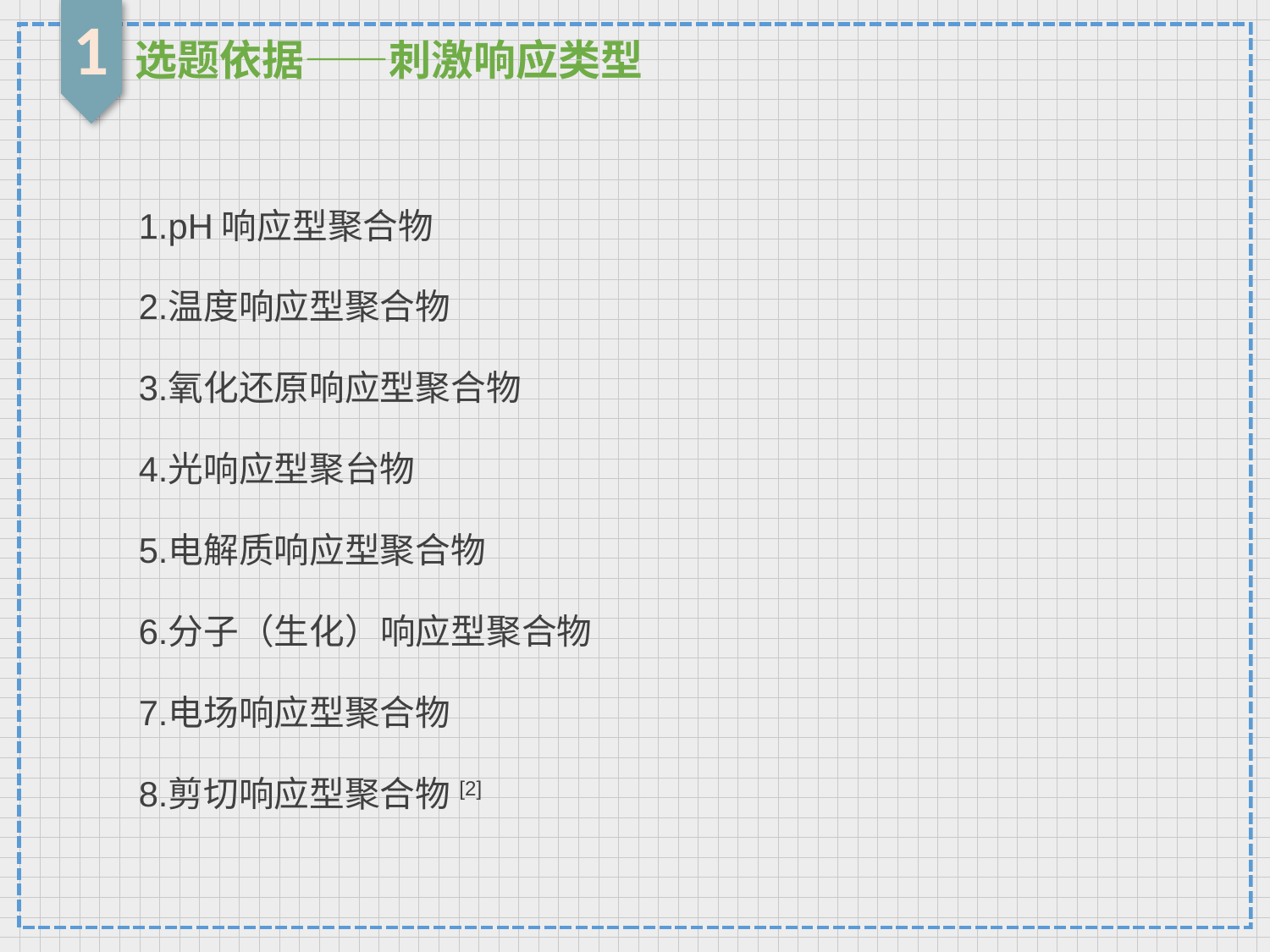

1
选题依据——刺激响应类型
pH响应型聚合物
温度响应型聚合物
氧化还原响应型聚合物
光响应型聚台物
电解质响应型聚合物
分子（生化）响应型聚合物
电场响应型聚合物
剪切响应型聚合物[2]